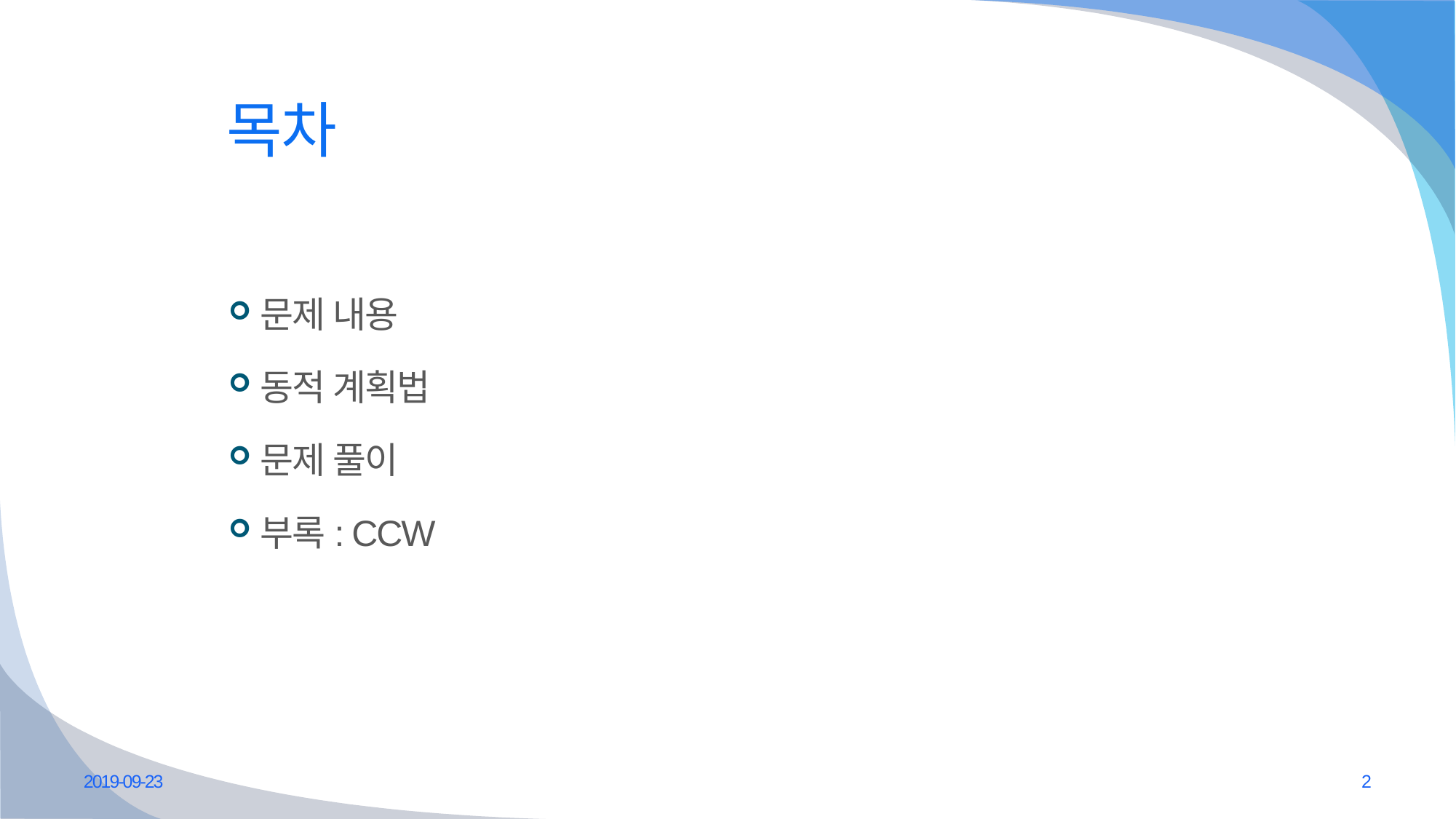

# 목차
문제 내용
동적 계획법
문제 풀이
부록: CCW
2019-09-23
2